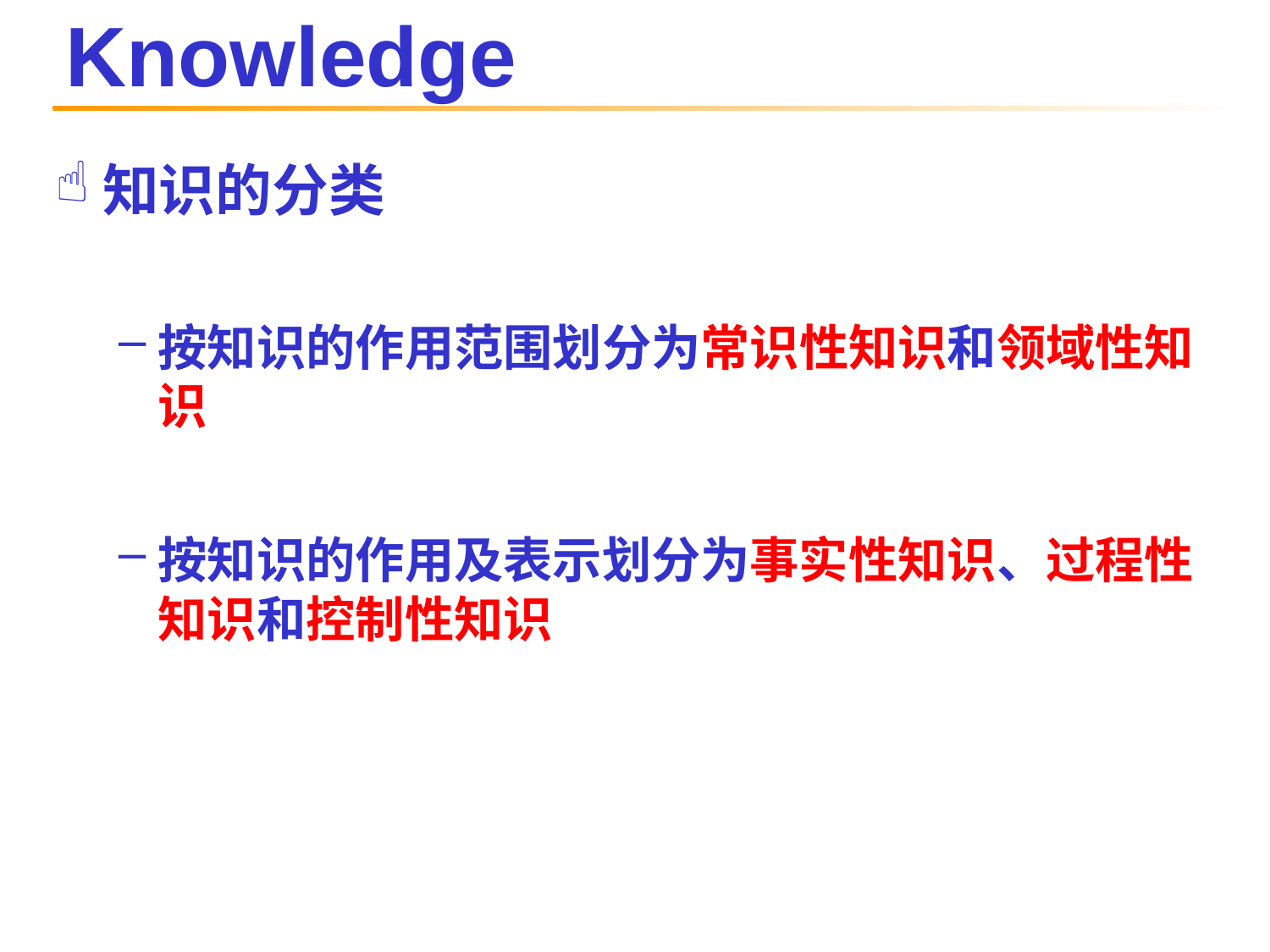

# Knowledge
知识的分类

按知识的作用范围划分为常识性知识和领域性知识

按知识的作用及表示划分为事实性知识、过程性知识和控制性知识